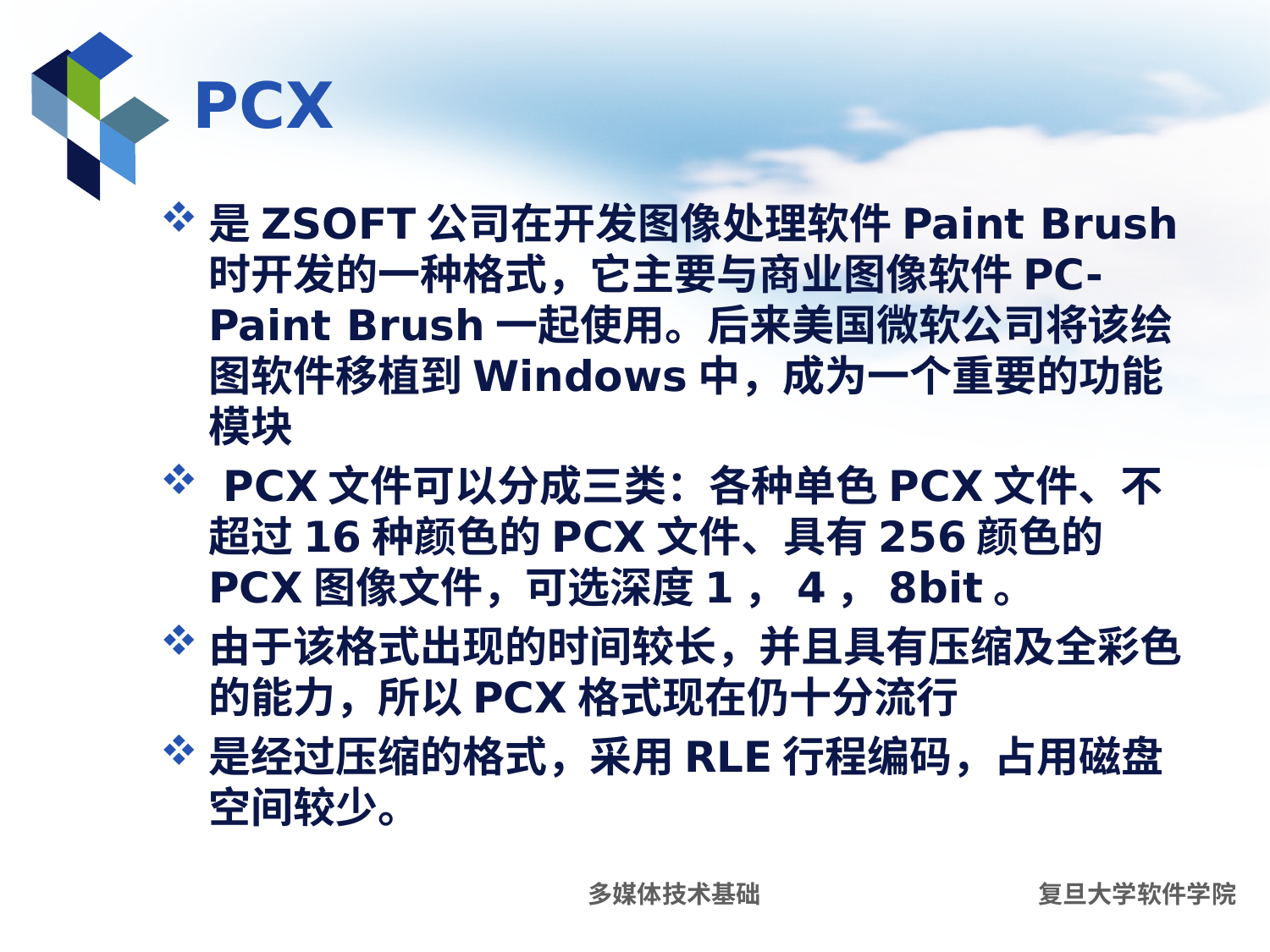

# PCX
是ZSOFT公司在开发图像处理软件Paint Brush时开发的一种格式，它主要与商业图像软件PC-Paint Brush一起使用。后来美国微软公司将该绘图软件移植到Windows中，成为一个重要的功能模块
 PCX文件可以分成三类：各种单色PCX文件、不超过16种颜色的PCX文件、具有256颜色的PCX图像文件，可选深度1，4，8bit。
由于该格式出现的时间较长，并且具有压缩及全彩色的能力，所以PCX格式现在仍十分流行
是经过压缩的格式，采用RLE行程编码，占用磁盘空间较少。

多媒体技术基础